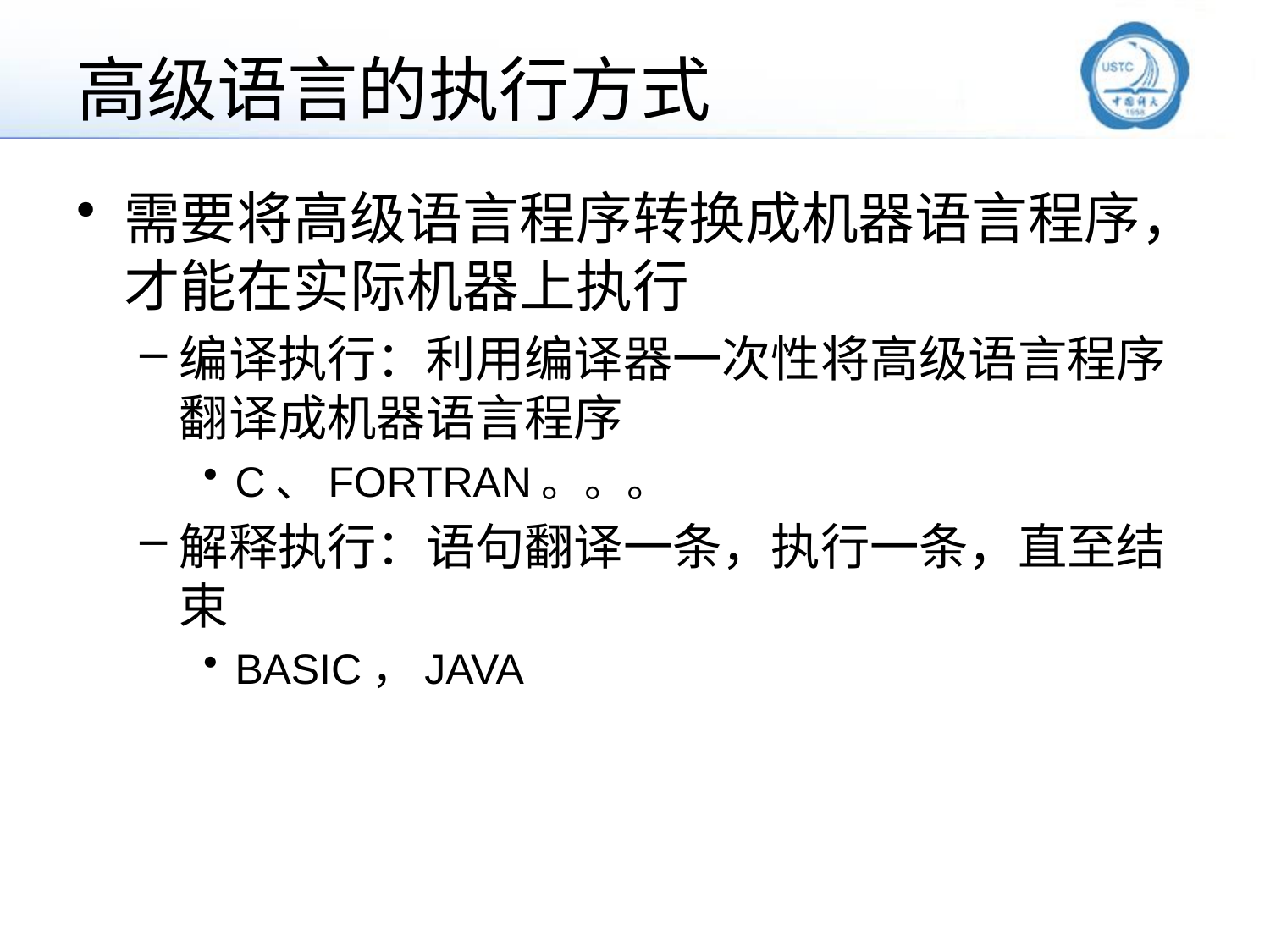

# 高级语言的执行方式
需要将高级语言程序转换成机器语言程序，才能在实际机器上执行
编译执行：利用编译器一次性将高级语言程序翻译成机器语言程序
C、FORTRAN。。。
解释执行：语句翻译一条，执行一条，直至结束
BASIC，JAVA